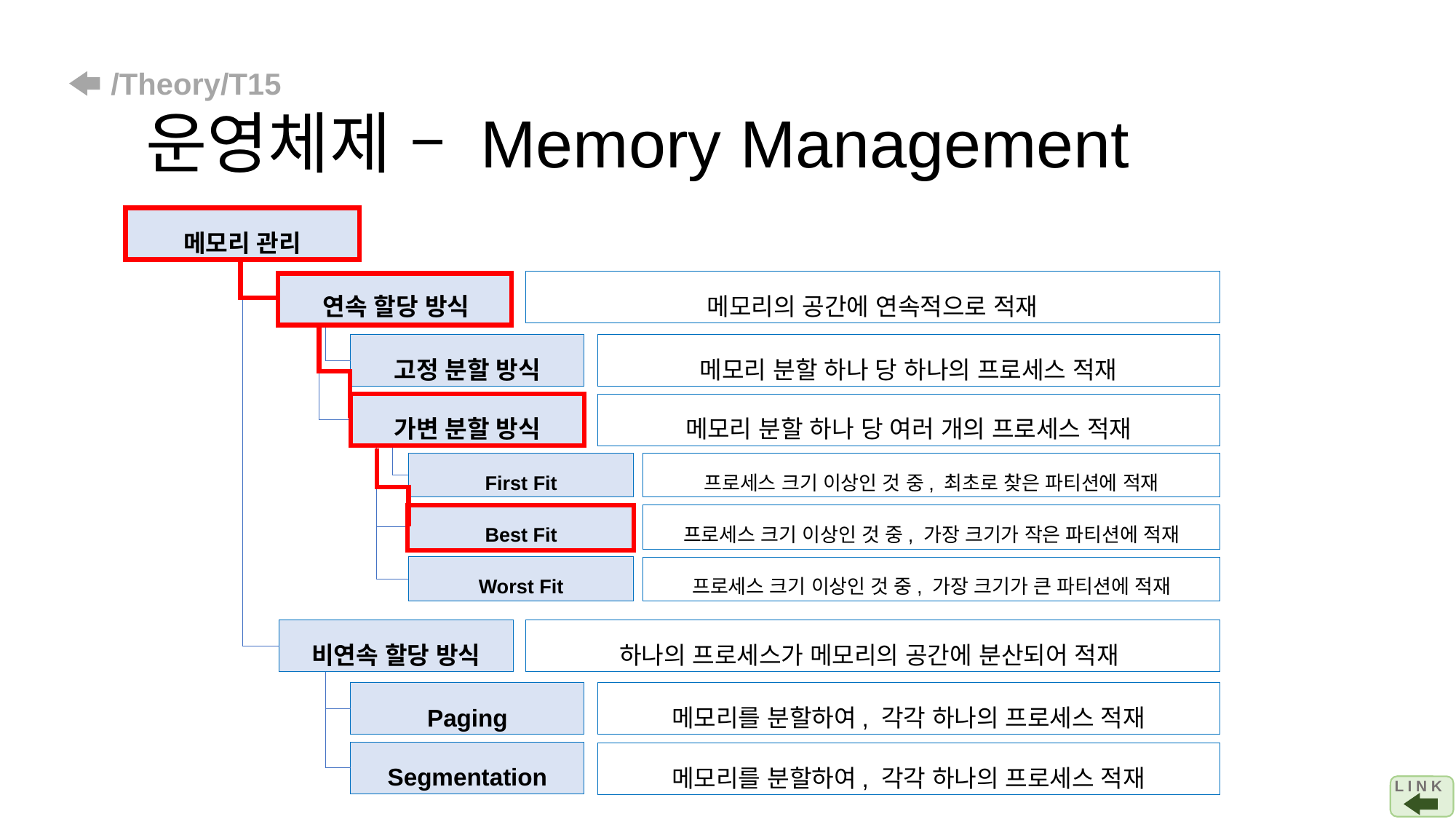

# /Theory/T15 운영체제 – Memory Management

메모리 관리
연속 할당 방식
메모리의 공간에 연속적으로 적재

고정 분할 방식
메모리 분할 하나 당 하나의 프로세스 적재

가변 분할 방식
메모리 분할 하나 당 여러 개의 프로세스 적재
First Fit
프로세스 크기 이상인 것 중, 최초로 찾은 파티션에 적재
Best Fit
프로세스 크기 이상인 것 중, 가장 크기가 작은 파티션에 적재

Worst Fit
프로세스 크기 이상인 것 중, 가장 크기가 큰 파티션에 적재
비연속 할당 방식
하나의 프로세스가 메모리의 공간에 분산되어 적재
메모리를 분할하여, 각각 하나의 프로세스 적재
Paging
Segmentation
메모리를 분할하여, 각각 하나의 프로세스 적재
L I N K